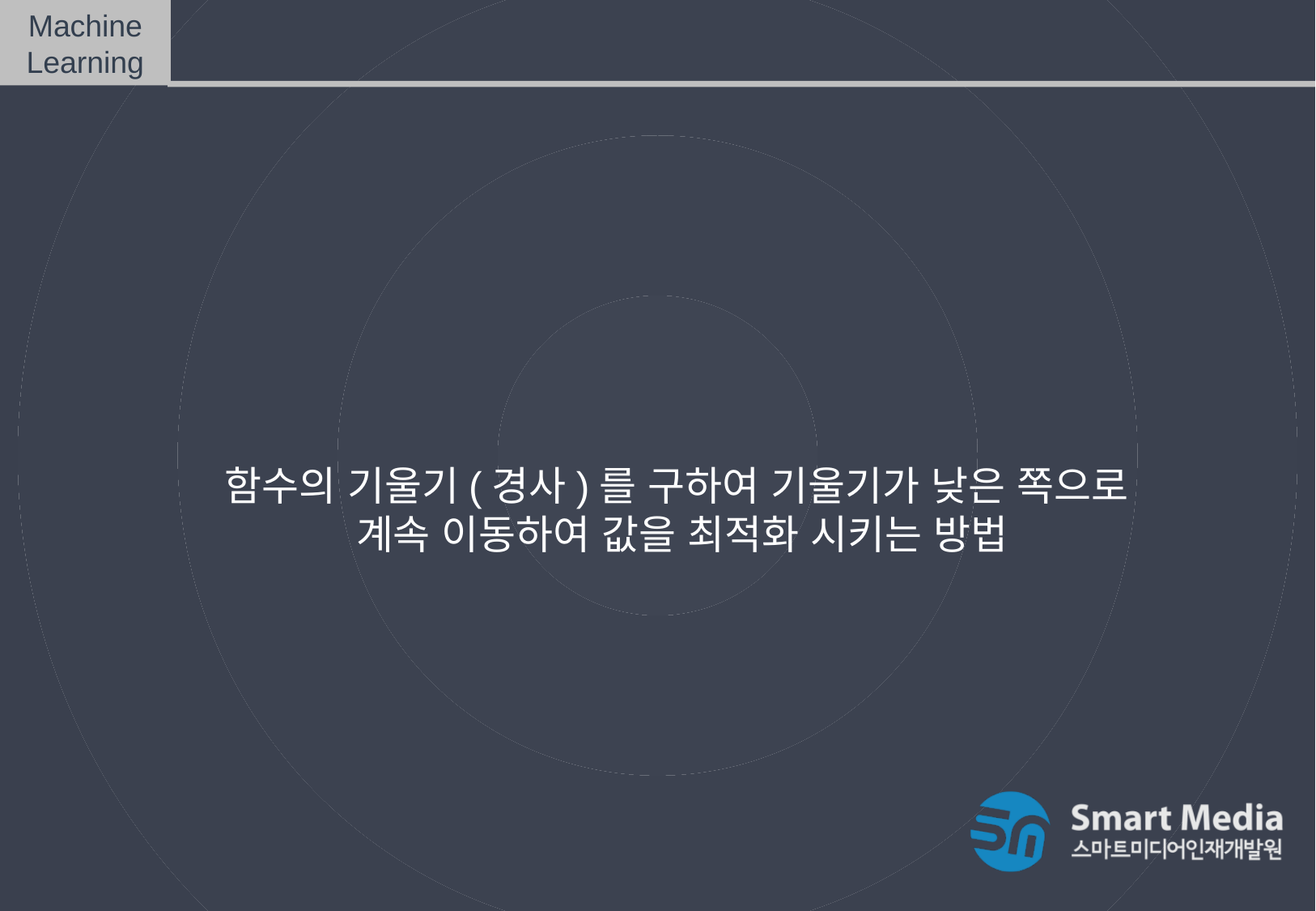

Machine Learning
Linear Model - Regression(Gradient descent algorithm)

Gradient descent algorithm

함수의 기울기(경사)를 구하여 기울기가 낮은 쪽으로
계속 이동하여 값을 최적화 시키는 방법